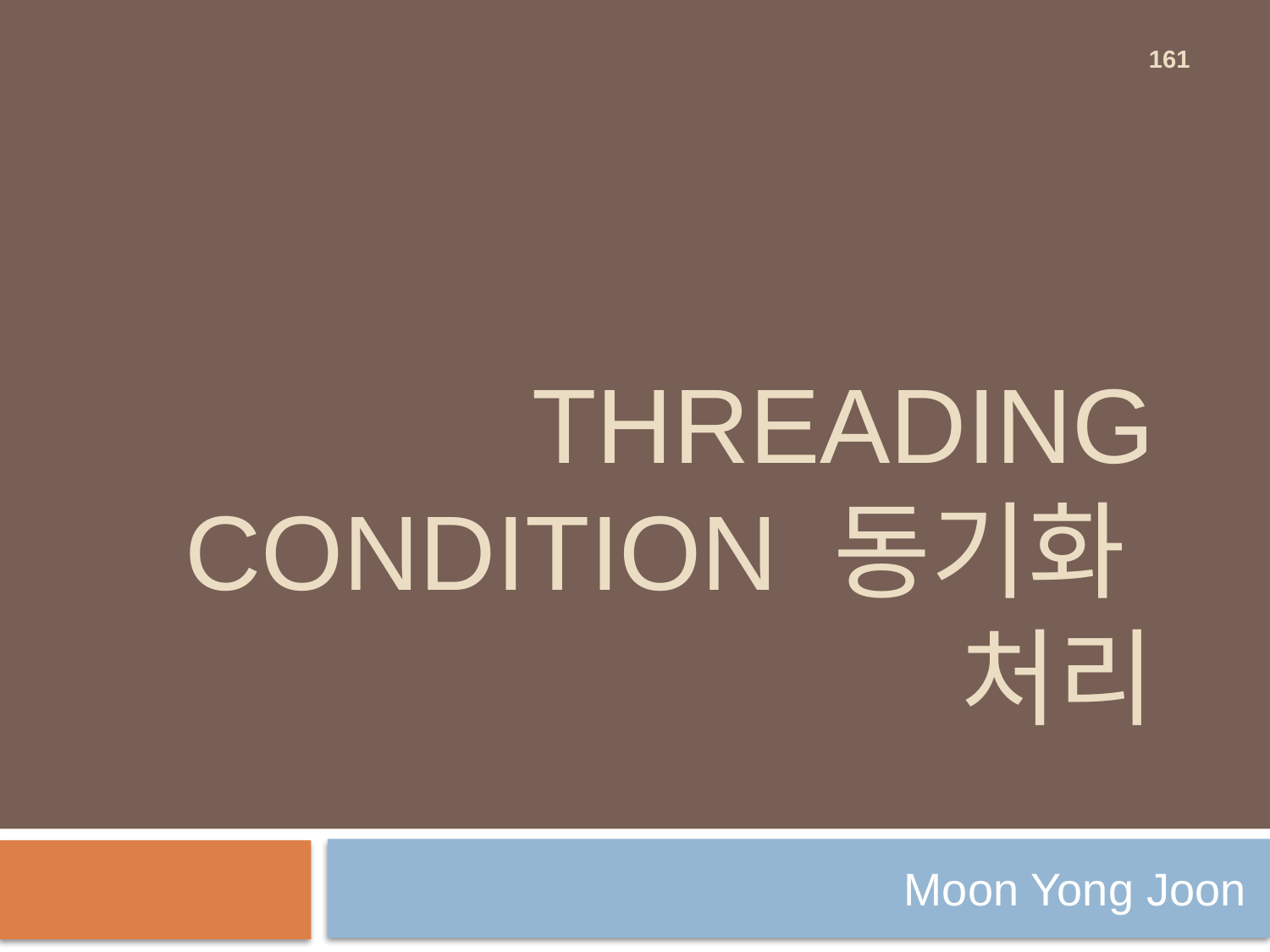

161
# Threading condition 동기화 처리
Moon Yong Joon